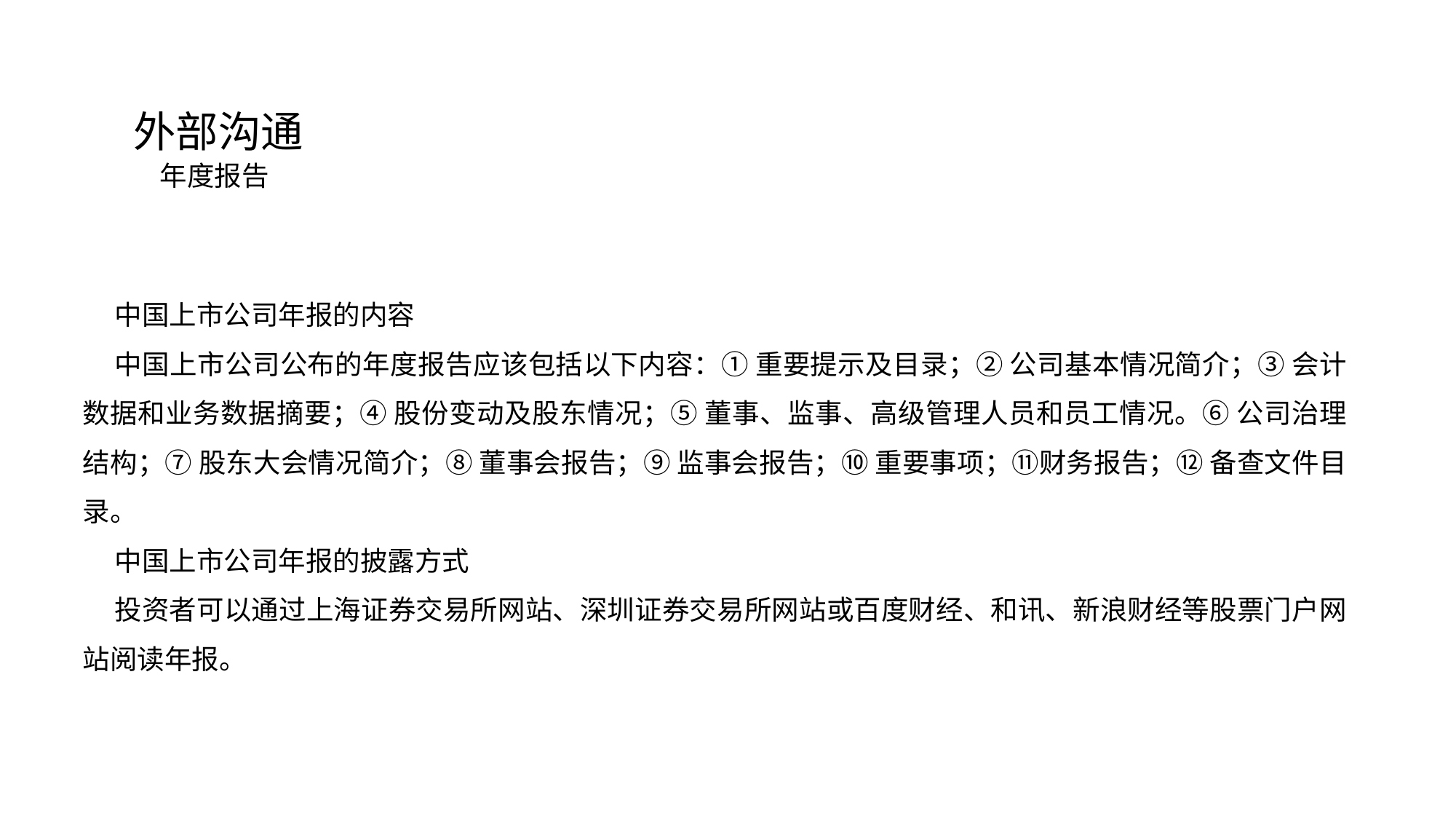

外部沟通
年度报告
中国上市公司年报的内容
中国上市公司公布的年度报告应该包括以下内容：① 重要提示及目录；② 公司基本情况简介；③ 会计数据和业务数据摘要；④ 股份变动及股东情况；⑤ 董事、监事、高级管理人员和员工情况。⑥ 公司治理结构；⑦ 股东大会情况简介；⑧ 董事会报告；⑨ 监事会报告；⑩ 重要事项；⑪财务报告；⑫ 备查文件目录。
中国上市公司年报的披露方式
投资者可以通过上海证券交易所网站、深圳证券交易所网站或百度财经、和讯、新浪财经等股票门户网站阅读年报。